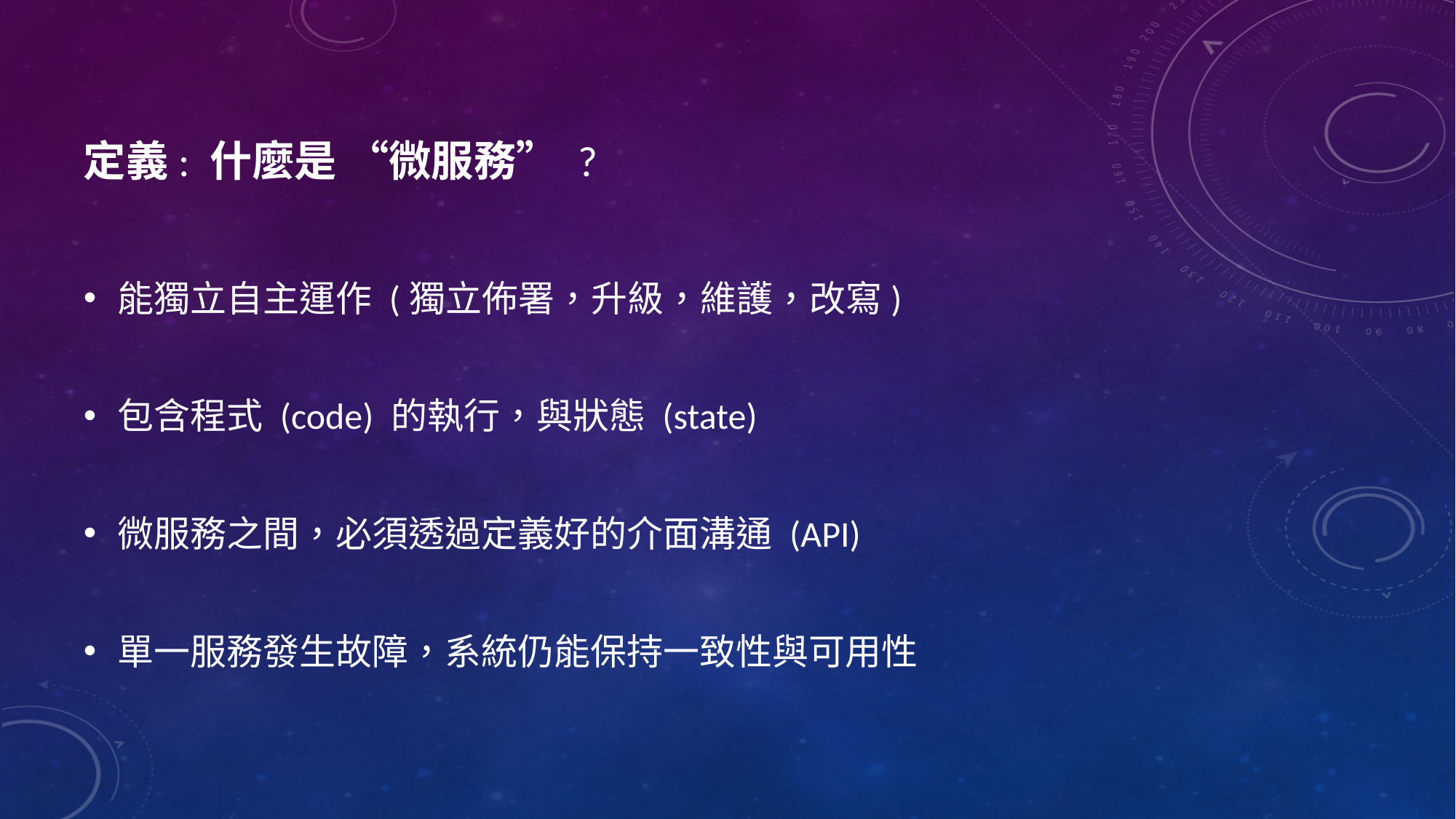

# 定義: 什麼是 “微服務” ?
能獨立自主運作 (獨立佈署，升級，維護，改寫)

包含程式 (code) 的執行，與狀態 (state)

微服務之間，必須透過定義好的介面溝通 (API)

單一服務發生故障，系統仍能保持一致性與可用性